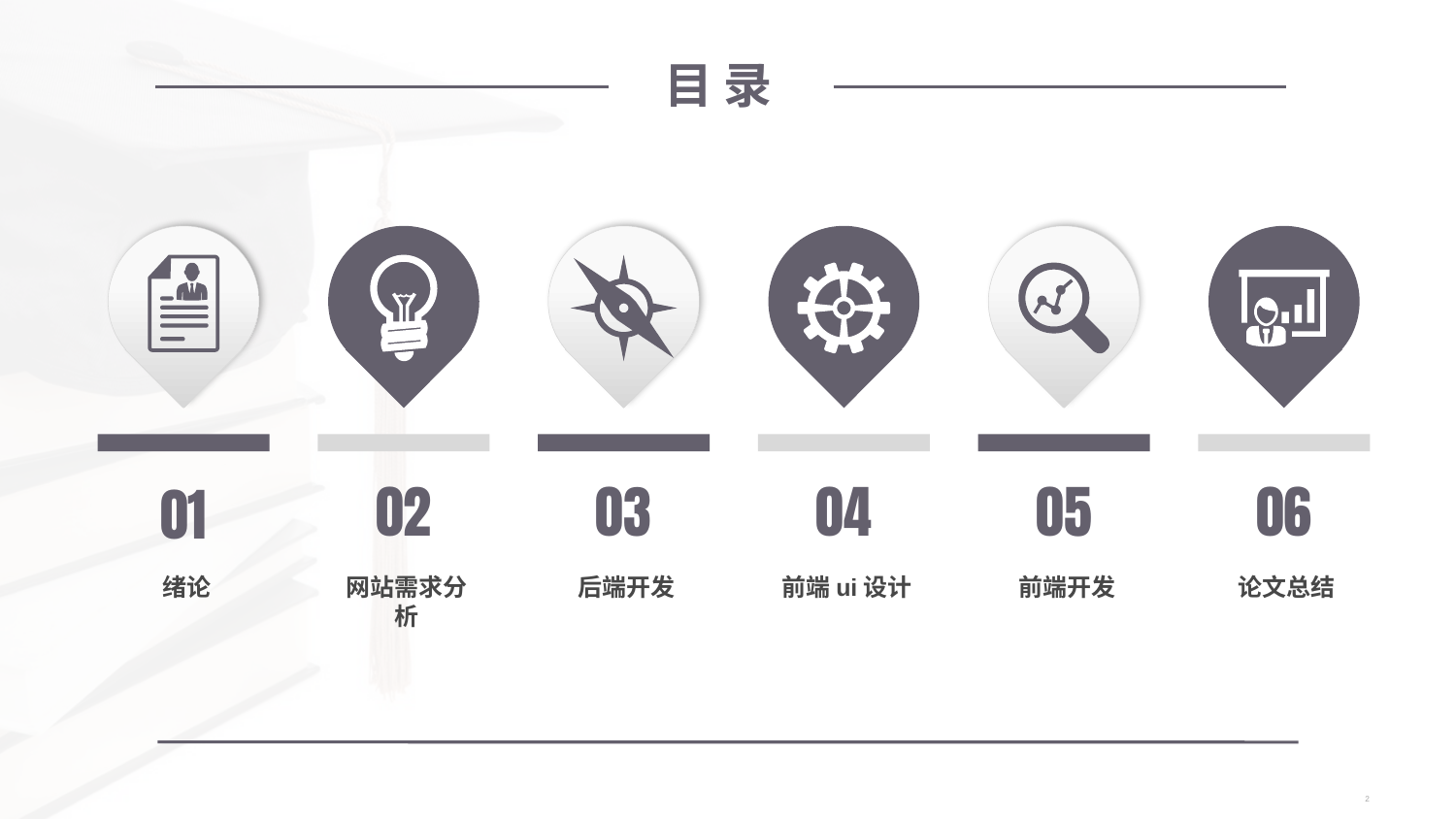

目 录

02
03
04
05
06
01
论文总结
绪论
网站需求分析
前端ui设计
前端开发
后端开发